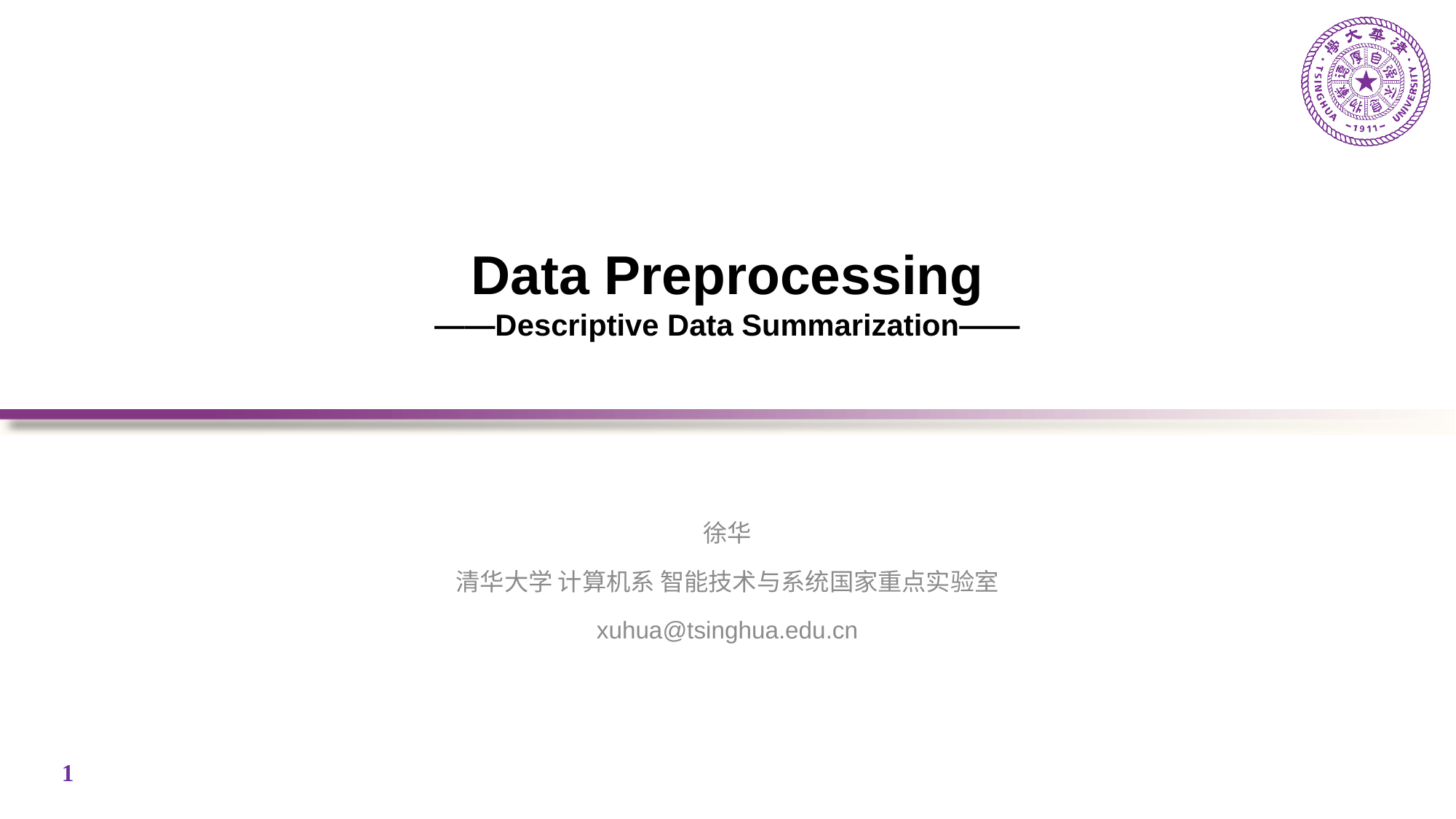

# Data Preprocessing ——Descriptive Data Summarization——

徐华
清华大学 计算机系 智能技术与系统国家重点实验室
xuhua@tsinghua.edu.cn